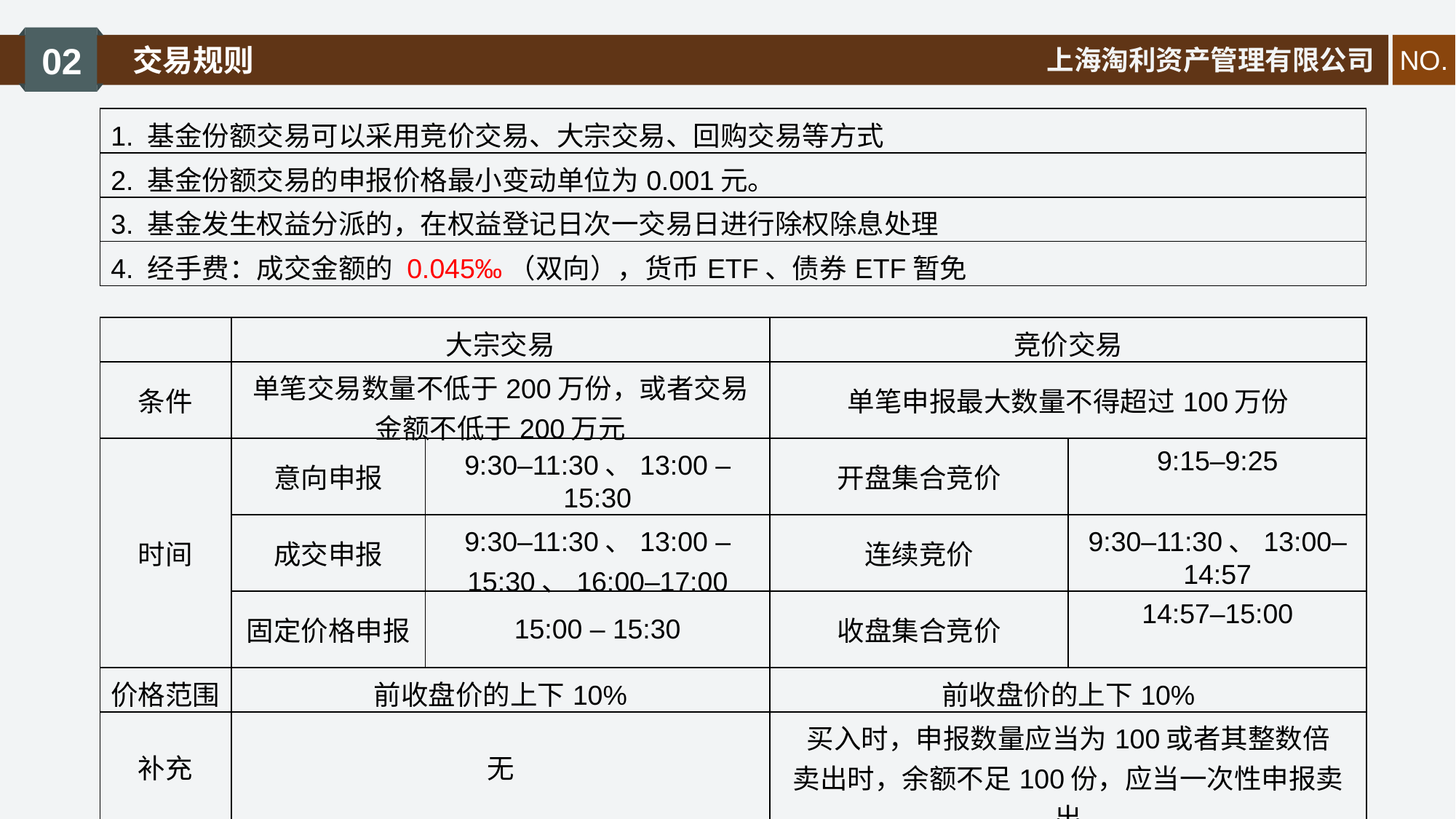

02
交易规则
上海淘利资产管理有限公司
NO.
| 1. 基金份额交易可以采用竞价交易、大宗交易、回购交易等方式 |
| --- |
| 2. 基金份额交易的申报价格最小变动单位为0.001元。 |
| 3. 基金发生权益分派的，在权益登记日次一交易日进行除权除息处理 |
| 4. 经手费：成交金额的 0.045‰（双向），货币ETF、债券ETF暂免 |
|  | 大宗交易 |  | 竞价交易 |  |
| --- | --- | --- | --- | --- |
| 条件 | 单笔交易数量不低于200万份，或者交易金额不低于200万元 |  | 单笔申报最大数量不得超过100万份 |  |
| 时间 | 意向申报 | 9:30–11:30、13:00 – 15:30 | 开盘集合竞价 | 9:15–9:25 |
|  | 成交申报 | 9:30–11:30、13:00 – 15:30、16:00–17:00 | 连续竞价 | 9:30–11:30、13:00–14:57 |
|  | 固定价格申报 | 15:00 – 15:30 | 收盘集合竞价 | 14:57–15:00 |
| 价格范围 | 前收盘价的上下10% |  | 前收盘价的上下10% |  |
| 补充 | 无 |  | 买入时，申报数量应当为100或者其整数倍 卖出时，余额不足100份，应当一次性申报卖出 |  |